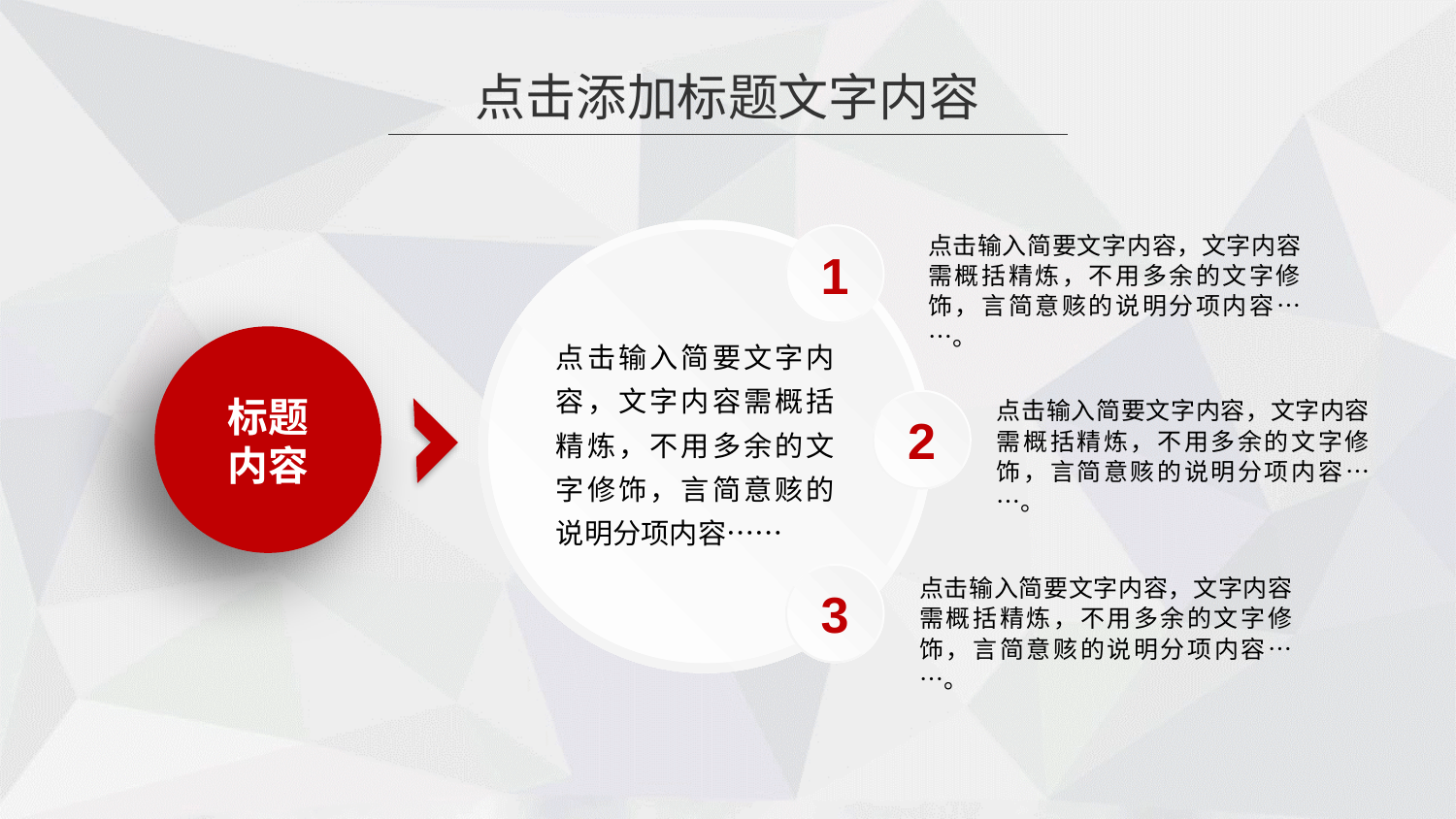

点击添加标题文字内容

1
点击输入简要文字内容，文字内容需概括精炼，不用多余的文字修饰，言简意赅的说明分项内容……。

点击输入简要文字内容，文字内容需概括精炼，不用多余的文字修饰，言简意赅的说明分项内容……

2
标题
内容
点击输入简要文字内容，文字内容需概括精炼，不用多余的文字修饰，言简意赅的说明分项内容……。

3
点击输入简要文字内容，文字内容需概括精炼，不用多余的文字修饰，言简意赅的说明分项内容……。